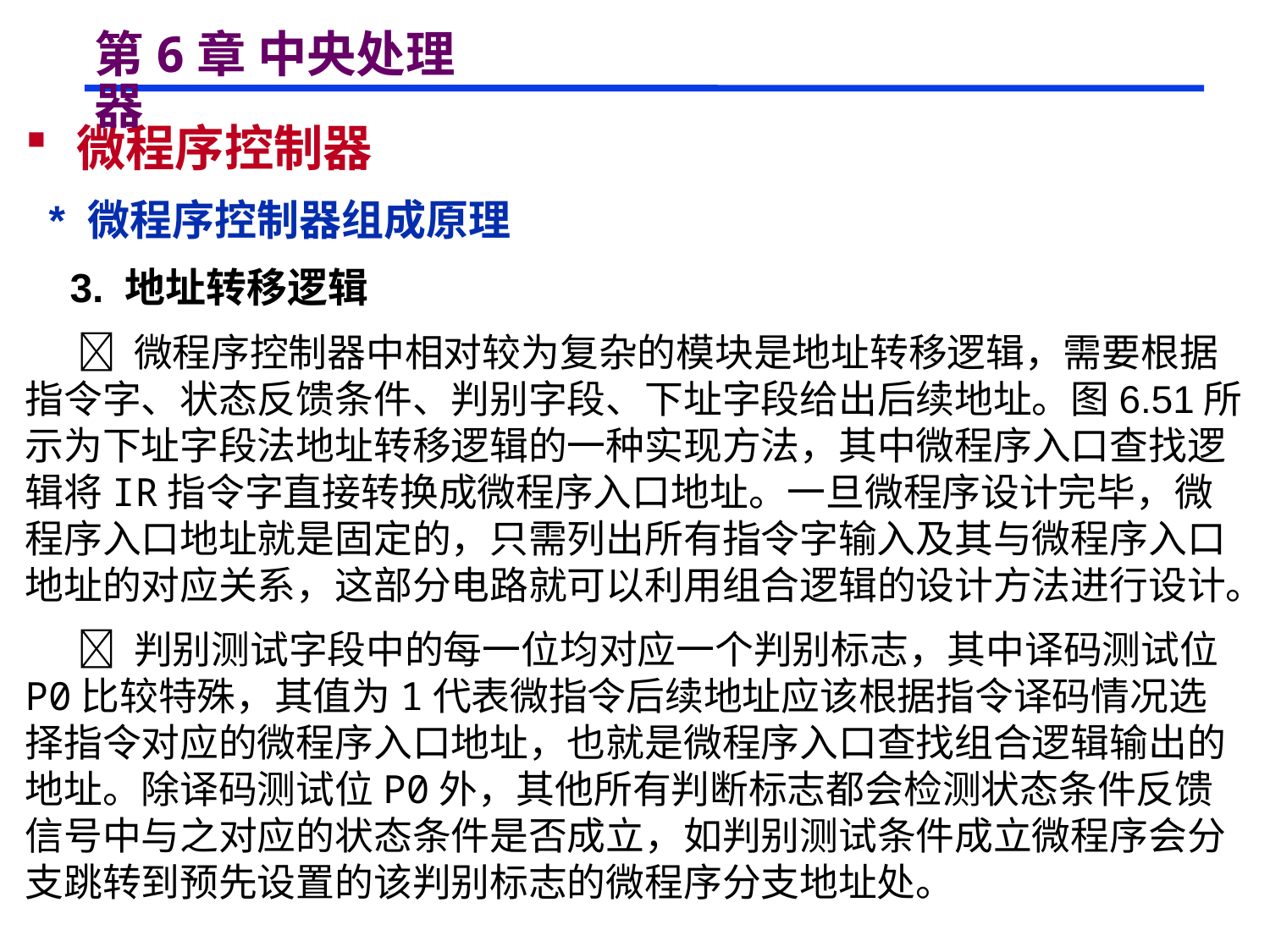

# 第6章 中央处理器
 微程序控制器
  * 微程序控制器组成原理
    3. 地址转移逻辑
      • 微程序控制器中相对较为复杂的模块是地址转移逻辑，需要根据指令字、状态反馈条件、判别字段、下址字段给出后续地址。图6.51所示为下址字段法地址转移逻辑的一种实现方法，其中微程序入口查找逻辑将IR指令字直接转换成微程序入口地址。一旦微程序设计完毕，微程序入口地址就是固定的，只需列出所有指令字输入及其与微程序入口地址的对应关系，这部分电路就可以利用组合逻辑的设计方法进行设计。
      • 判别测试字段中的每一位均对应一个判别标志，其中译码测试位P0比较特殊，其值为1代表微指令后续地址应该根据指令译码情况选择指令对应的微程序入口地址，也就是微程序入口查找组合逻辑输出的地址。除译码测试位P0外，其他所有判断标志都会检测状态条件反馈信号中与之对应的状态条件是否成立，如判别测试条件成立微程序会分支跳转到预先设置的该判别标志的微程序分支地址处。